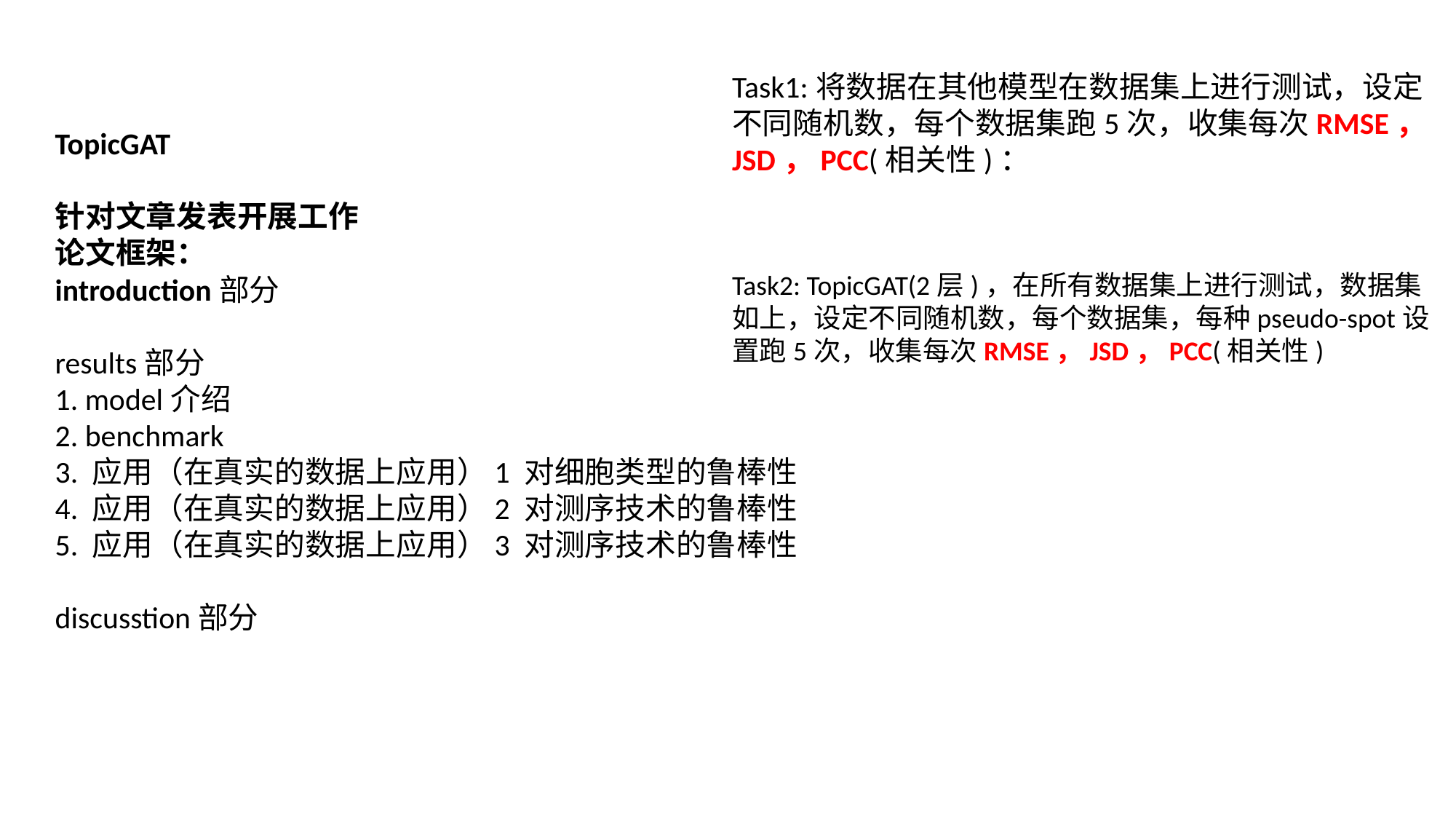

Task1:将数据在其他模型在数据集上进行测试，设定不同随机数，每个数据集跑5次，收集每次RMSE，JSD，PCC(相关性)：
TopicGAT

针对文章发表开展工作论文框架：introduction部分 results部分1. model介绍2. benchmark3. 应用（在真实的数据上应用）1 对细胞类型的鲁棒性4. 应用（在真实的数据上应用）2 对测序技术的鲁棒性5. 应用（在真实的数据上应用）3 对测序技术的鲁棒性 discusstion部分
Task2: TopicGAT(2层)，在所有数据集上进行测试，数据集如上，设定不同随机数，每个数据集，每种pseudo-spot设置跑5次，收集每次RMSE，JSD，PCC(相关性)
21